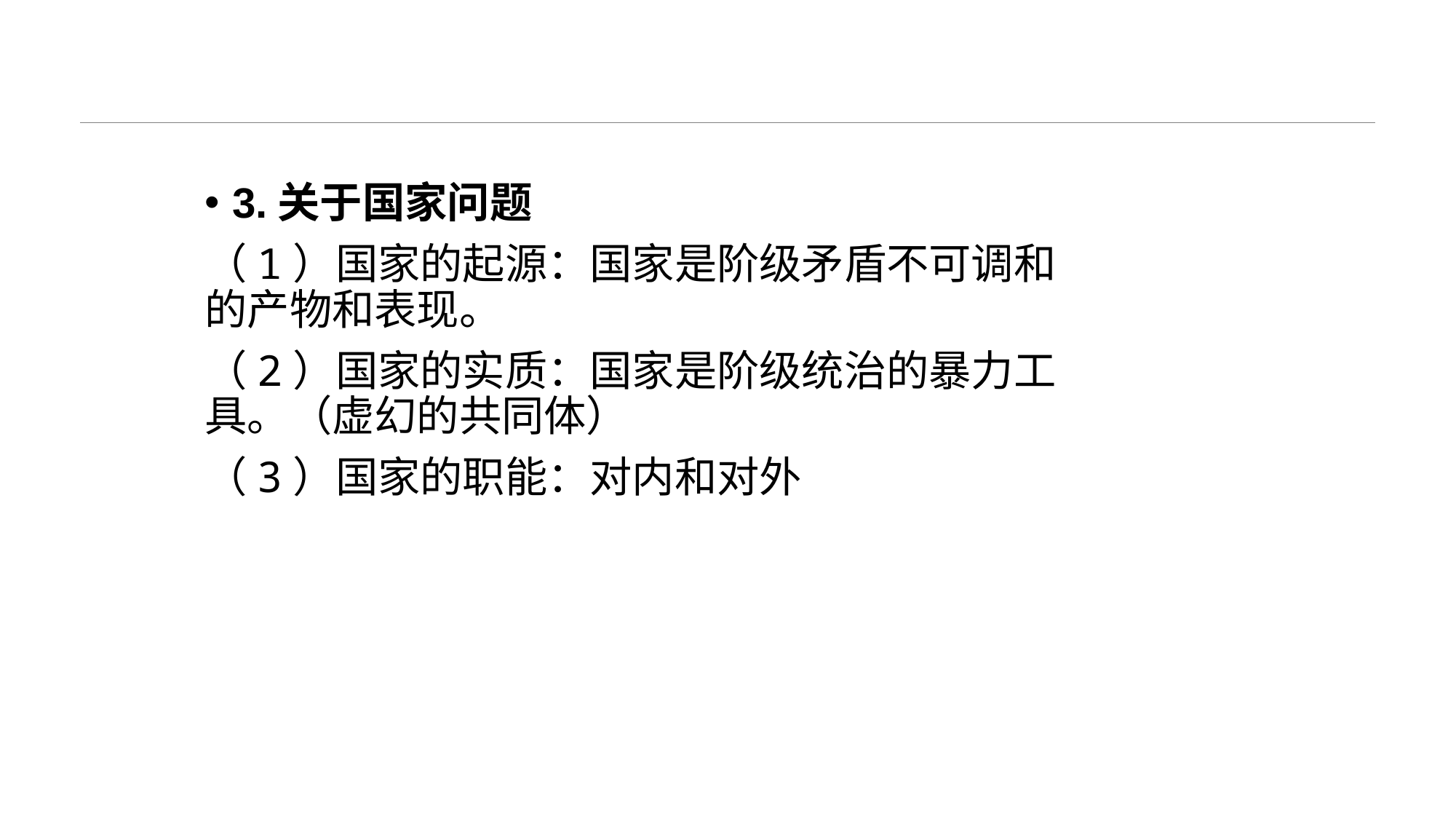

#
3.关于国家问题
（1）国家的起源：国家是阶级矛盾不可调和的产物和表现。
（2）国家的实质：国家是阶级统治的暴力工具。（虚幻的共同体）
（3）国家的职能：对内和对外